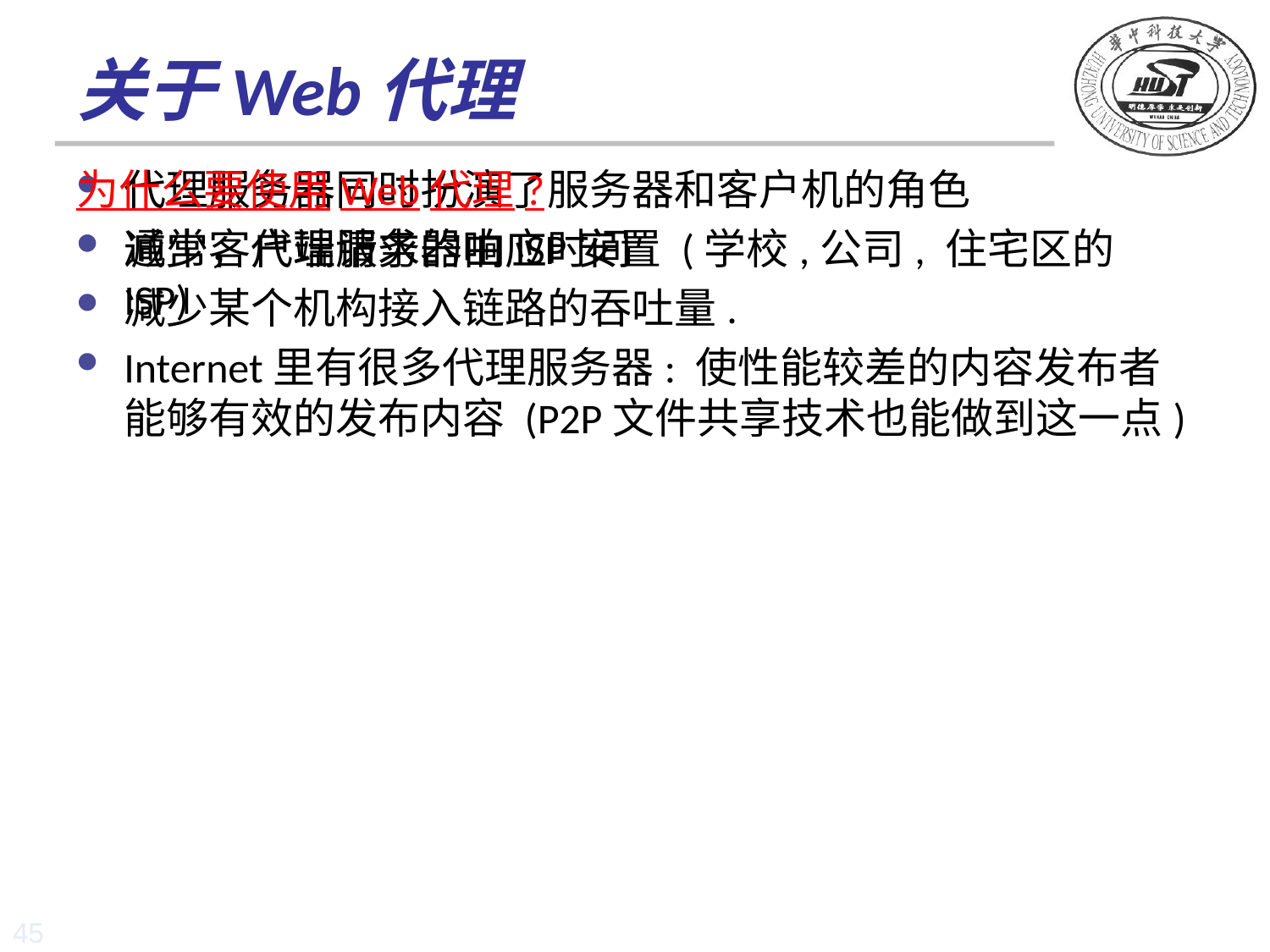

# 关于Web代理
代理服务器同时扮演了服务器和客户机的角色
通常，代理服务器由ISP安置 (学校,公司, 住宅区的 ISP)
为什么要使用Web代理?
减少客户端请求的响应时间
减少某个机构接入链路的吞吐量.
Internet里有很多代理服务器: 使性能较差的内容发布者能够有效的发布内容 (P2P文件共享技术也能做到这一点)
45